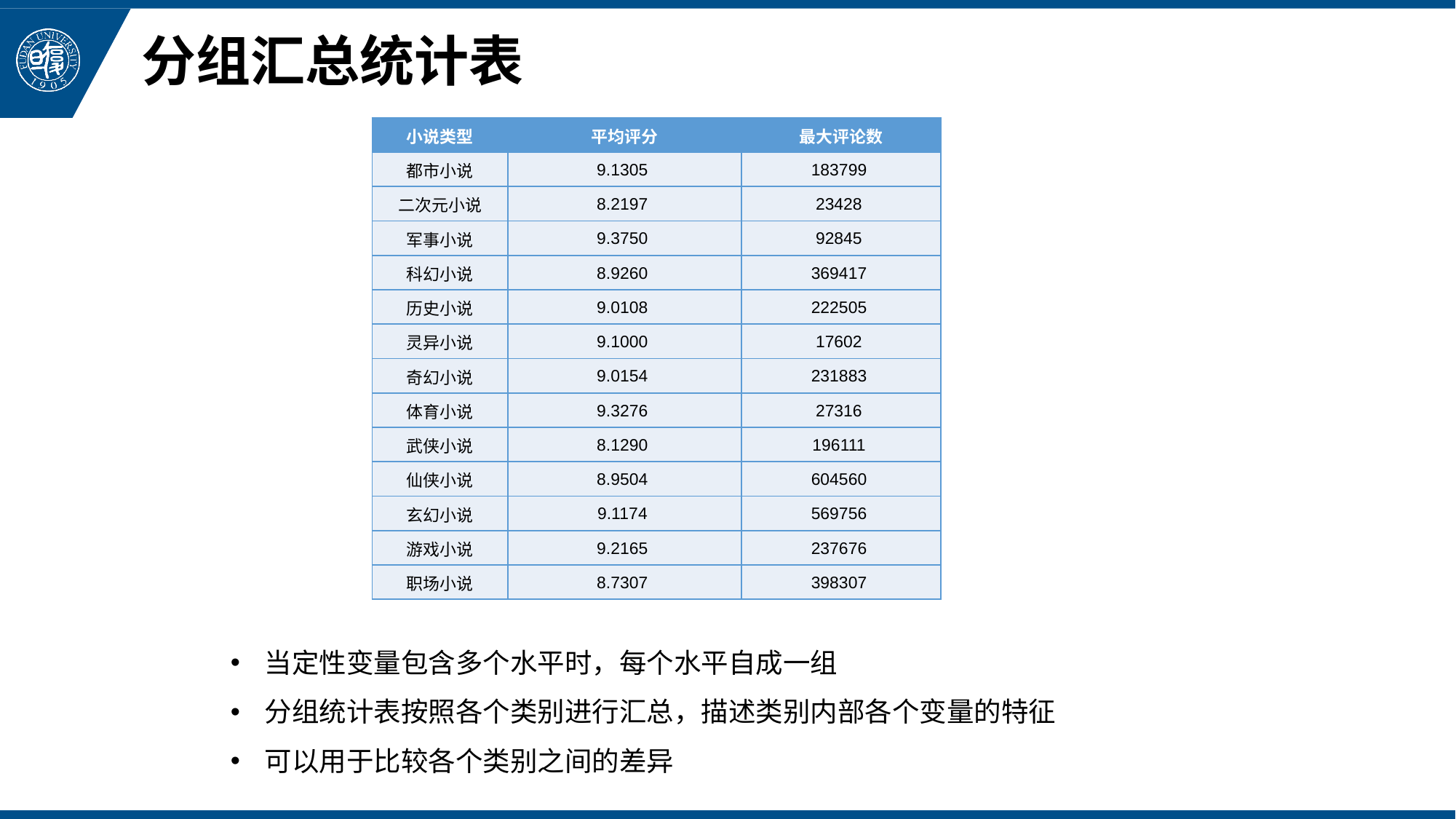

# 分组汇总统计表
| 小说类型 | 平均评分 | 最大评论数 |
| --- | --- | --- |
| 都市小说 | 9.1305 | 183799 |
| 二次元小说 | 8.2197 | 23428 |
| 军事小说 | 9.3750 | 92845 |
| 科幻小说 | 8.9260 | 369417 |
| 历史小说 | 9.0108 | 222505 |
| 灵异小说 | 9.1000 | 17602 |
| 奇幻小说 | 9.0154 | 231883 |
| 体育小说 | 9.3276 | 27316 |
| 武侠小说 | 8.1290 | 196111 |
| 仙侠小说 | 8.9504 | 604560 |
| 玄幻小说 | 9.1174 | 569756 |
| 游戏小说 | 9.2165 | 237676 |
| 职场小说 | 8.7307 | 398307 |
当定性变量包含多个水平时，每个水平自成一组
分组统计表按照各个类别进行汇总，描述类别内部各个变量的特征
可以用于比较各个类别之间的差异